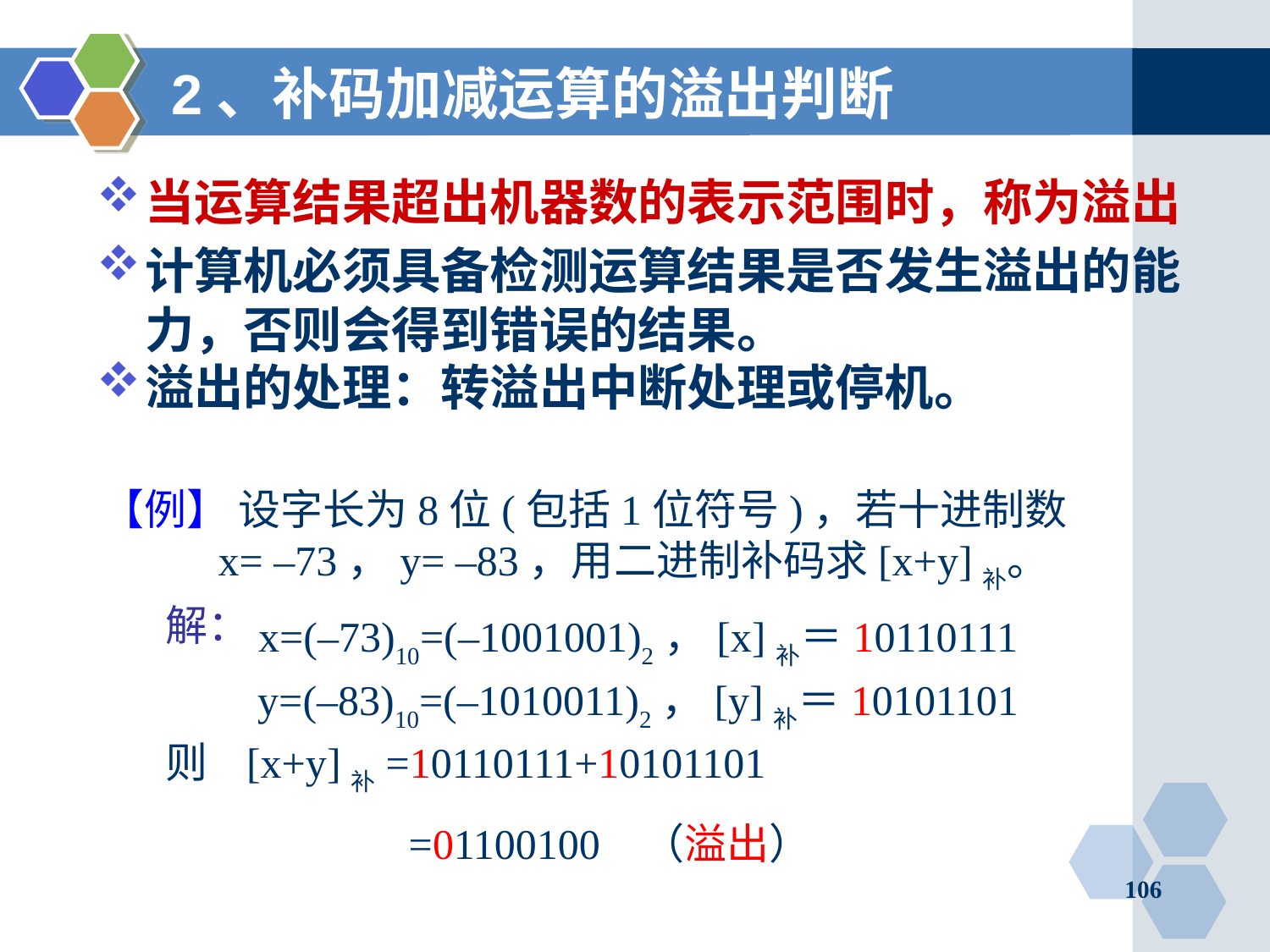

# 2、补码加减运算的溢出判断
当运算结果超出机器数的表示范围时，称为溢出
计算机必须具备检测运算结果是否发生溢出的能力，否则会得到错误的结果。
溢出的处理：转溢出中断处理或停机。
【例】 设字长为8位(包括1位符号)，若十进制数
           x= –73，y= –83，用二进制补码求[x+y]补。
解：
x=(–73)10=(–1001001)2，[x]补＝10110111
y=(–83)10=(–1010011)2，[y]补＝10101101
则   [x+y]补=10110111+10101101
                       =01100100   （溢出）
106